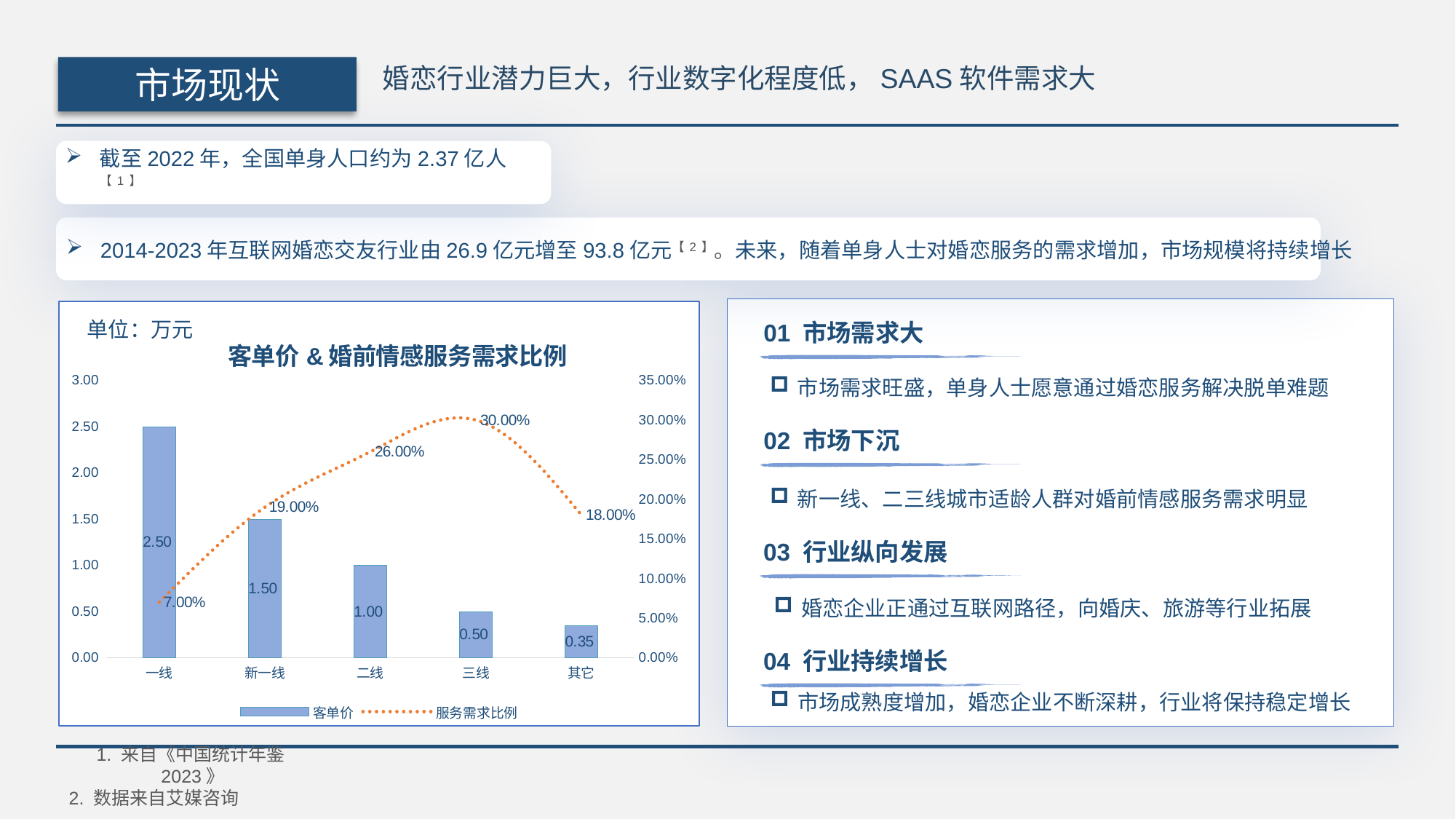

婚恋行业潜力巨大，行业数字化程度低，SAAS软件需求大
市场现状

截至2022年，全国单身人口约为2.37亿人【1】

2014-2023年互联网婚恋交友行业由26.9亿元增至93.8亿元【2】。未来，随着单身人士对婚恋服务的需求增加，市场规模将持续增长

### Chart: 客单价&婚前情感服务需求比例

| Category | 客单价 | 服务需求比例 |
|---|---|---|
| 一线 | 2.5 | 0.07 |
| 新一线 | 1.5 | 0.19 |
| 二线 | 1.0 | 0.26 |
| 三线 | 0.5 | 0.3 |
| 其它 | 0.35 | 0.18 |
01 市场需求大
市场需求旺盛，单身人士愿意通过婚恋服务解决脱单难题
单位：万元

02 市场下沉
新一线、二三线城市适龄人群对婚前情感服务需求明显

03 行业纵向发展
婚恋企业正通过互联网路径，向婚庆、旅游等行业拓展

04 行业持续增长
市场成熟度增加，婚恋企业不断深耕，行业将保持稳定增长
1. 来自《中国统计年鉴2023》
5
2. 数据来自艾媒咨询